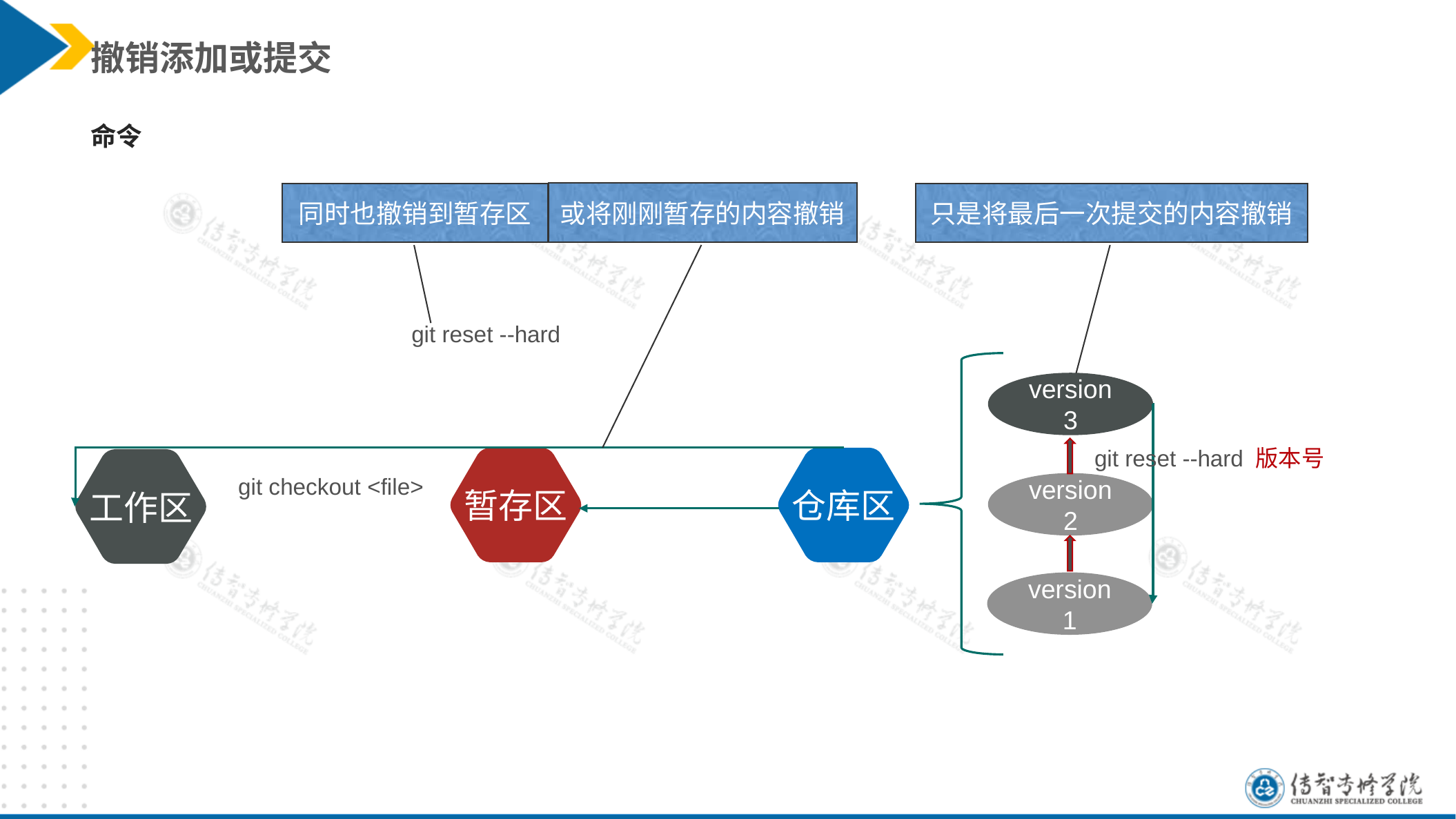

撤销添加或提交

命令
或将刚刚暂存的内容撤销
同时也撤销到暂存区
只是将最后一次提交的内容撤销

git reset --hard

version 3

version 2

version 1
git reset --hard 版本号
暂存区
仓库区
工作区
git checkout <file>